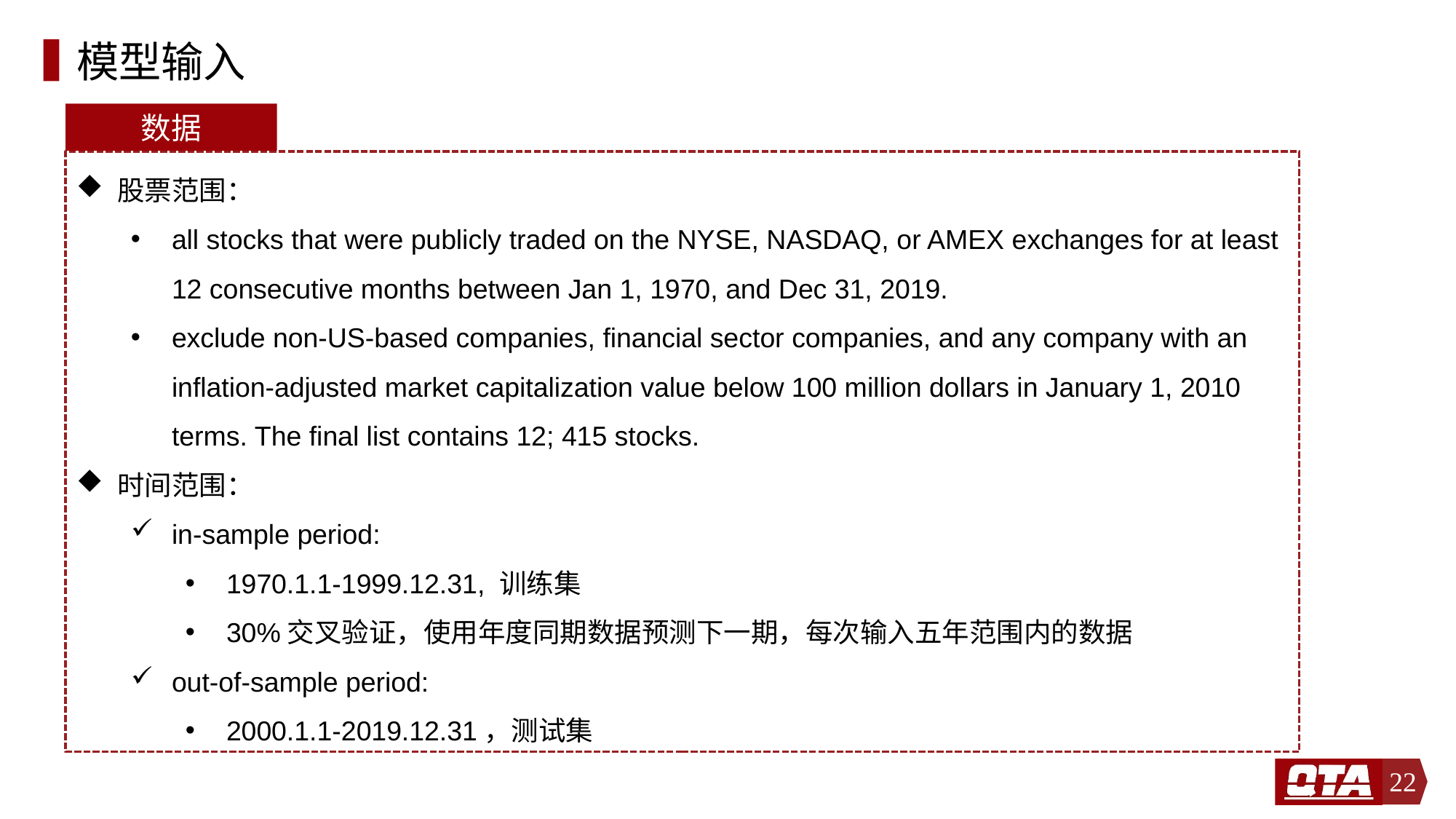

# 模型输入
数据
股票范围：
all stocks that were publicly traded on the NYSE, NASDAQ, or AMEX exchanges for at least 12 consecutive months between Jan 1, 1970, and Dec 31, 2019.
exclude non-US-based companies, financial sector companies, and any company with an inflation-adjusted market capitalization value below 100 million dollars in January 1, 2010 terms. The final list contains 12; 415 stocks.
时间范围：
in-sample period:
1970.1.1-1999.12.31, 训练集
30%交叉验证，使用年度同期数据预测下一期，每次输入五年范围内的数据
out-of-sample period:
2000.1.1-2019.12.31，测试集
22